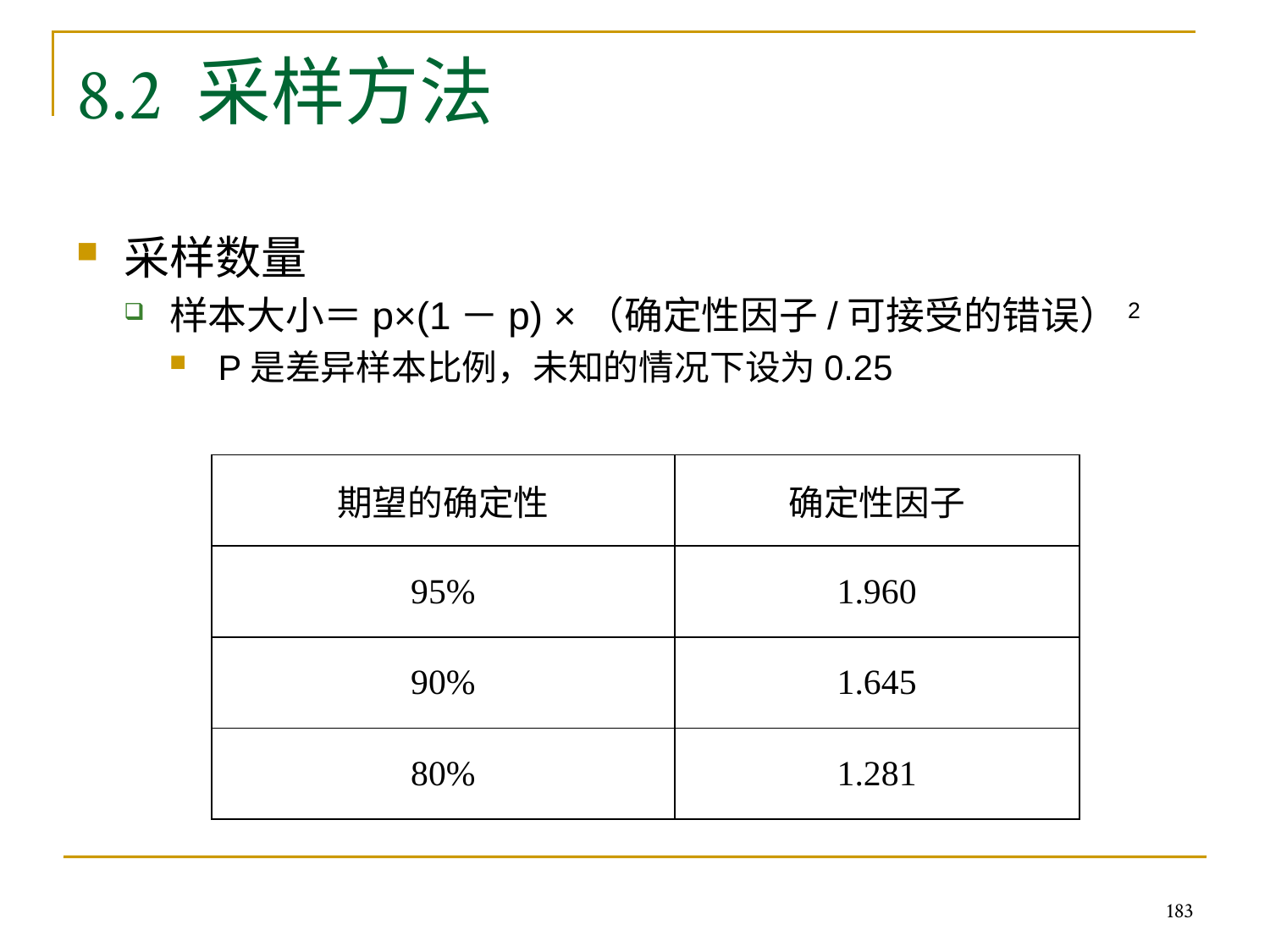

# 8.2 采样方法
采样数量
样本大小＝p×(1－p) ×（确定性因子/可接受的错误）2
P是差异样本比例，未知的情况下设为0.25
| 期望的确定性 | 确定性因子 |
| --- | --- |
| 95% | 1.960 |
| 90% | 1.645 |
| 80% | 1.281 |
183